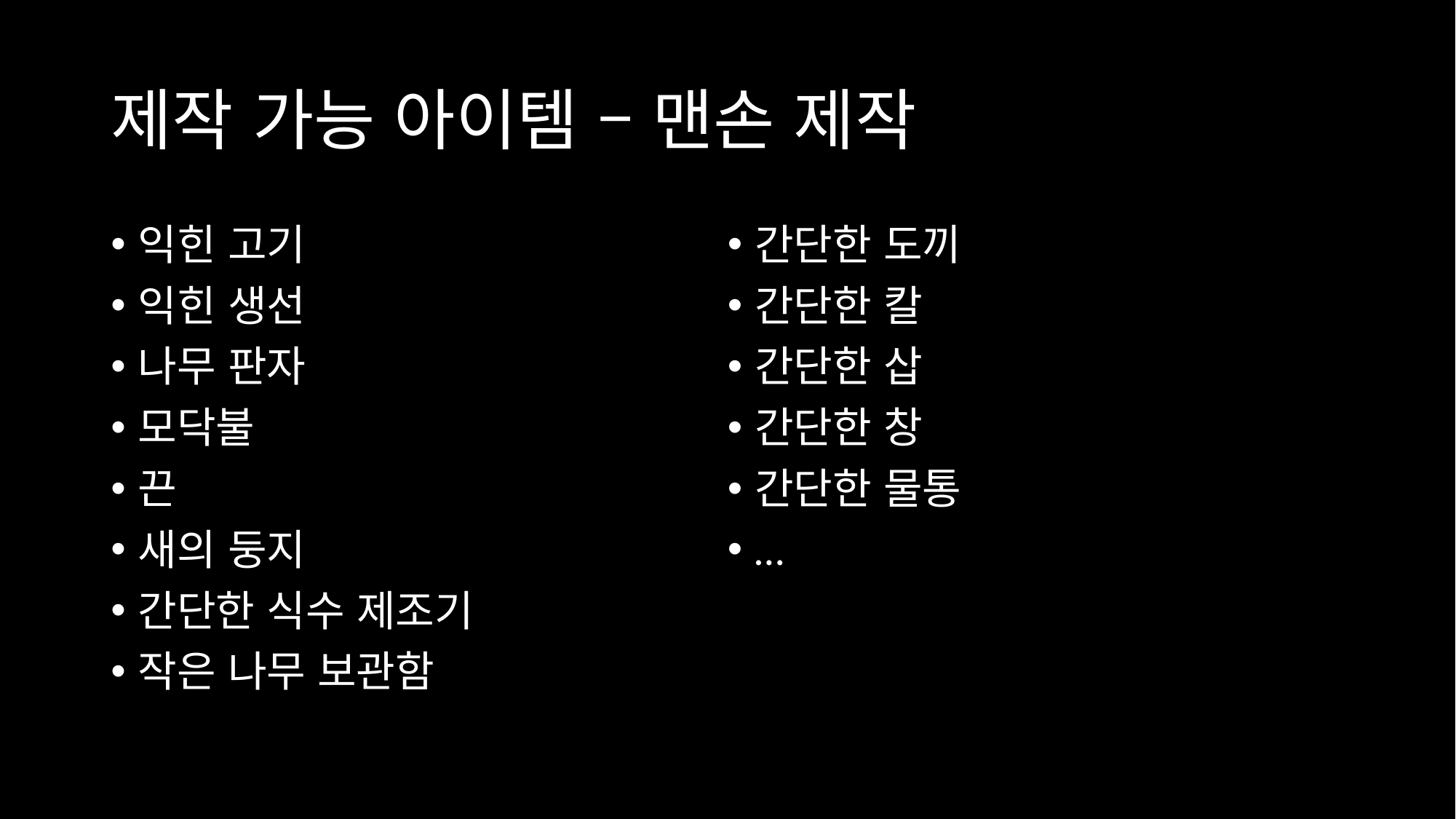

# 제작 가능 아이템 – 맨손 제작
익힌 고기
익힌 생선
나무 판자
모닥불
끈
새의 둥지
간단한 식수 제조기
작은 나무 보관함
간단한 도끼
간단한 칼
간단한 삽
간단한 창
간단한 물통
…